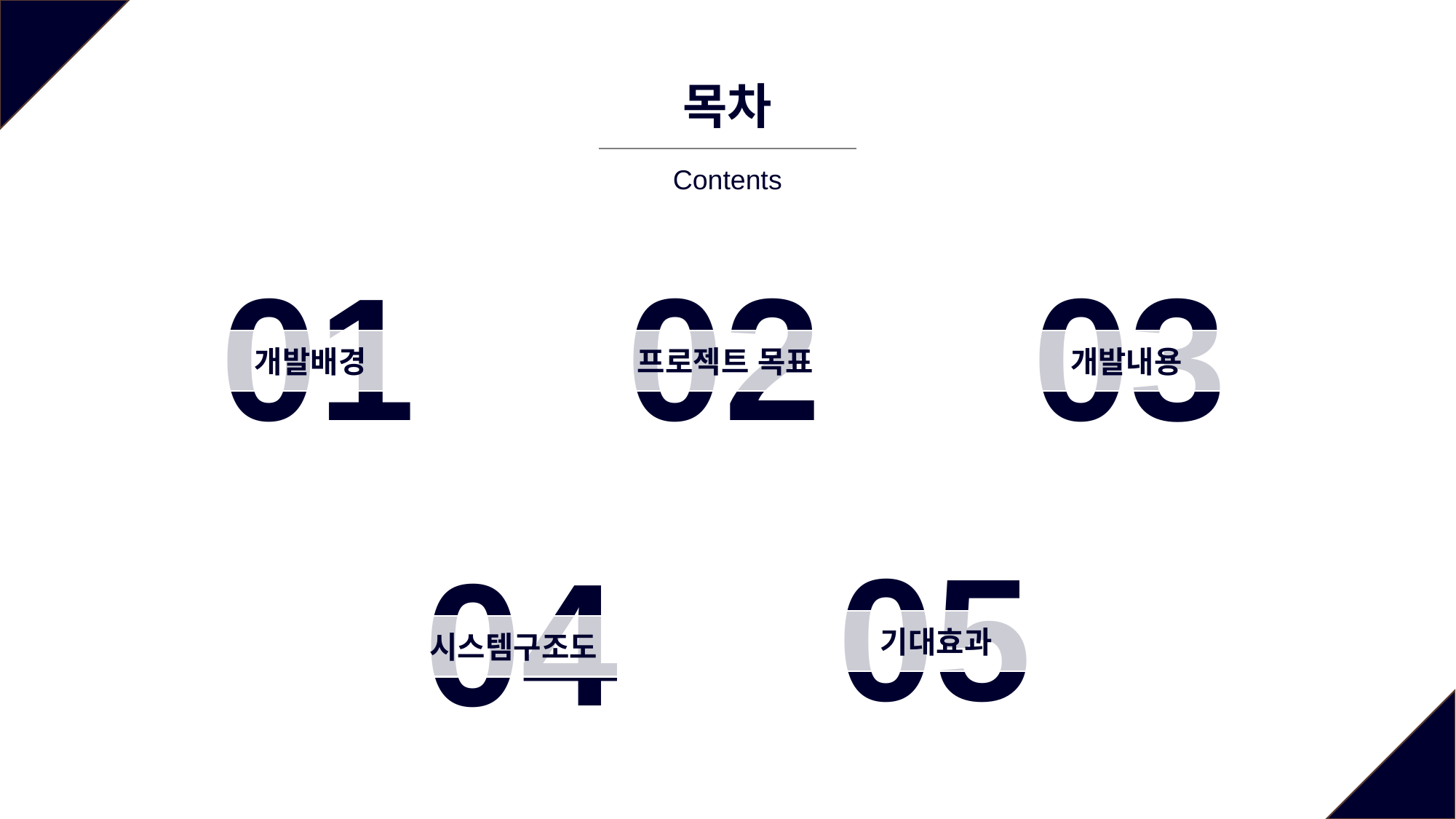

목차
Contents
01
02
03
개발배경
프로젝트 목표
개발내용
05
04
기대효과
시스템구조도